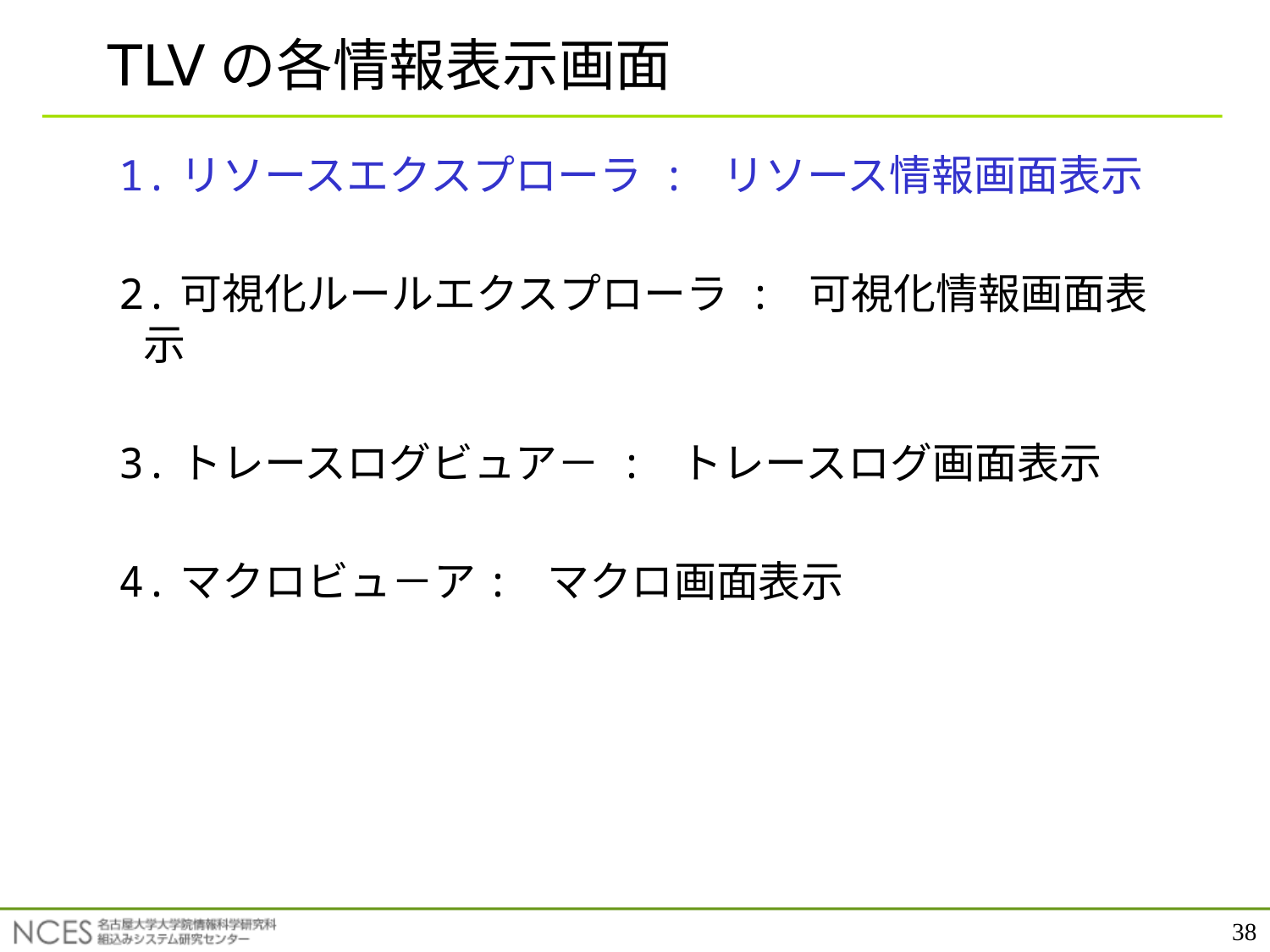

# TLVの各情報表示画面
1.リソースエクスプローラ : リソース情報画面表示

2.可視化ルールエクスプローラ : 可視化情報画面表示

3.トレースログビュア－ : トレースログ画面表示

4.マクロビュ－ア: マクロ画面表示

38